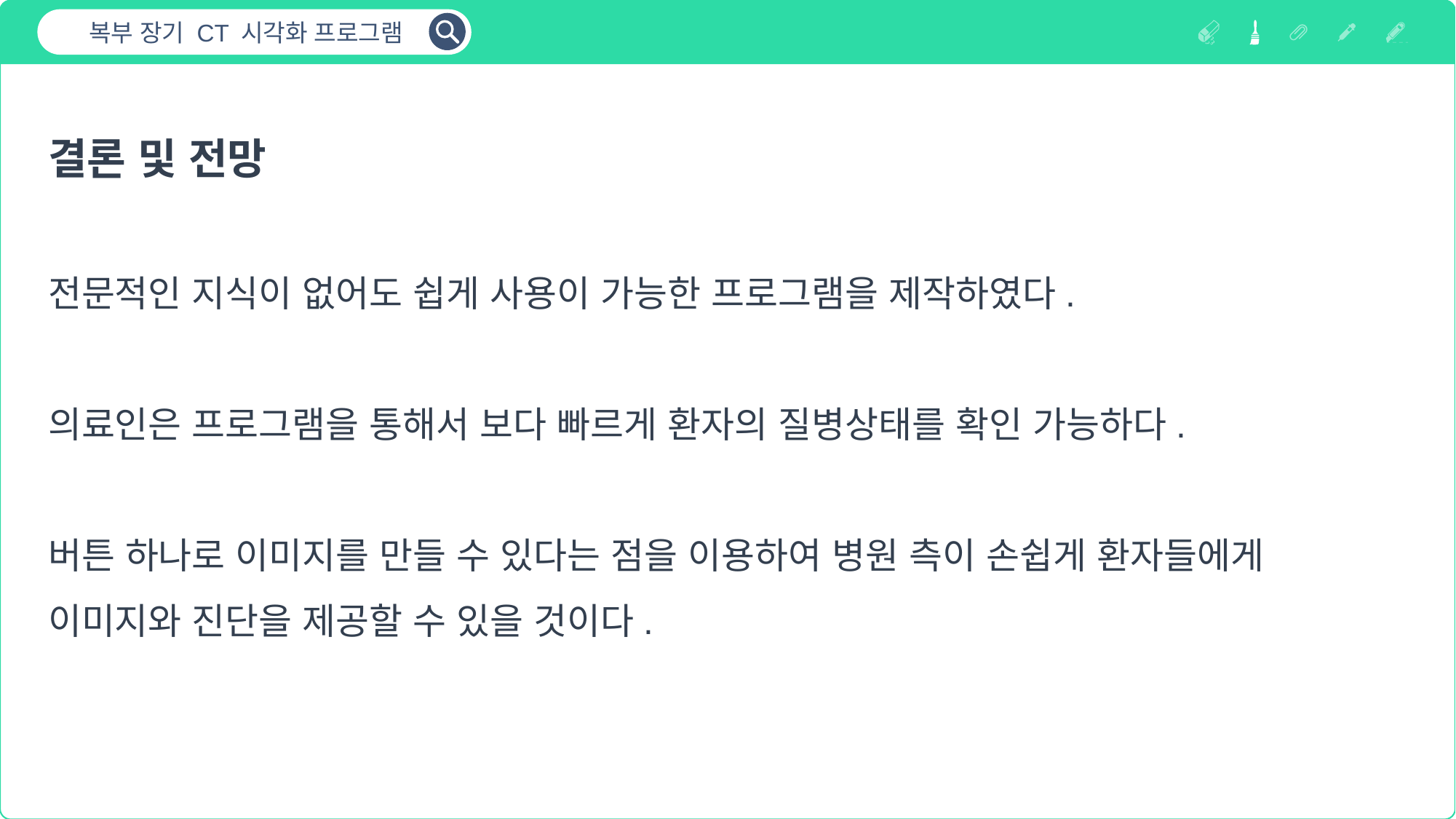

복부 장기 CT 시각화 프로그램

결론 및 전망

전문적인 지식이 없어도 쉽게 사용이 가능한 프로그램을 제작하였다.

의료인은 프로그램을 통해서 보다 빠르게 환자의 질병상태를 확인 가능하다.

버튼 하나로 이미지를 만들 수 있다는 점을 이용하여 병원 측이 손쉽게 환자들에게 이미지와 진단을 제공할 수 있을 것이다.